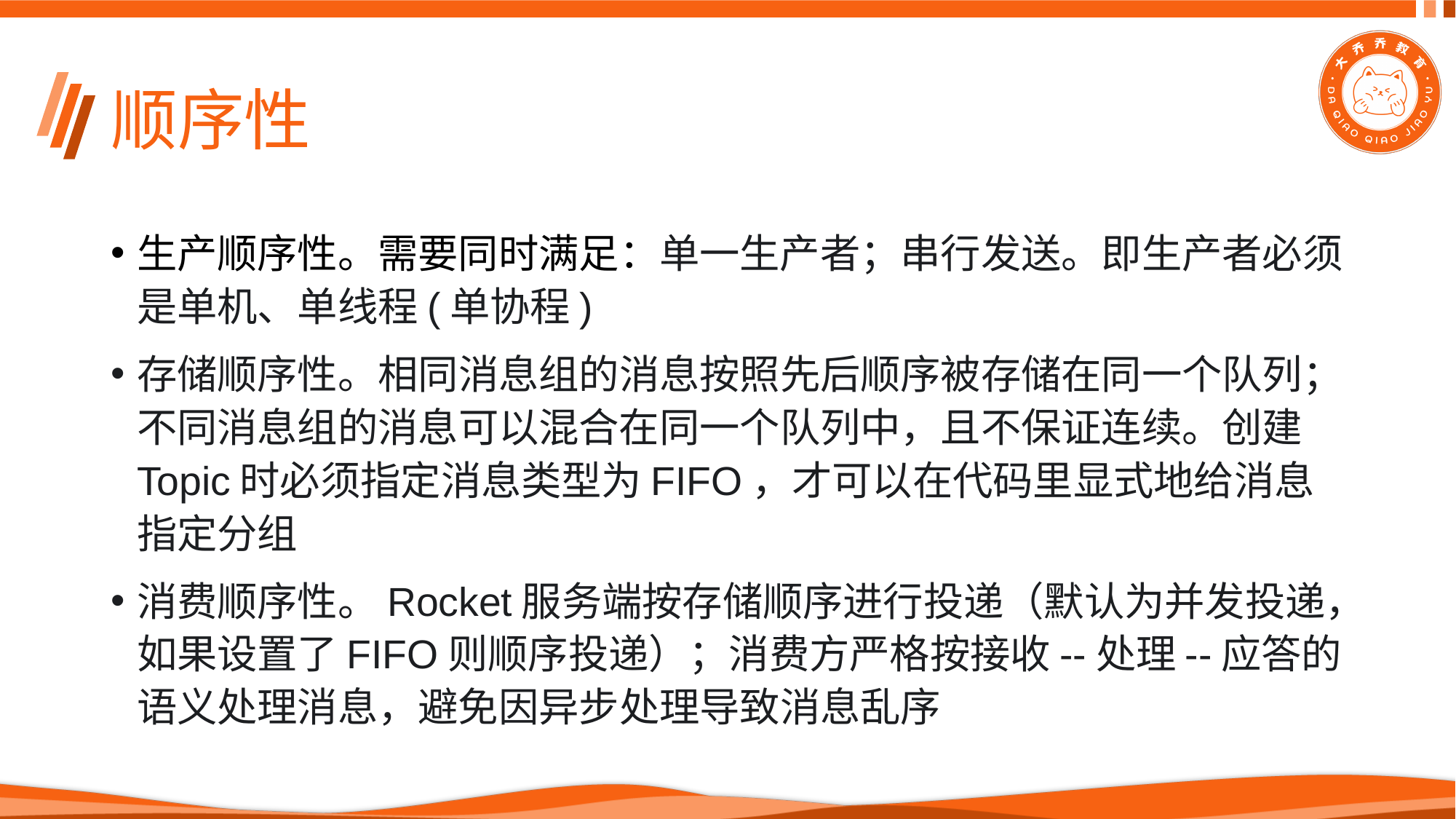

# 顺序性
生产顺序性。需要同时满足：单一生产者；串行发送。即生产者必须是单机、单线程(单协程)
存储顺序性。相同消息组的消息按照先后顺序被存储在同一个队列；不同消息组的消息可以混合在同一个队列中，且不保证连续。创建Topic时必须指定消息类型为FIFO，才可以在代码里显式地给消息指定分组
消费顺序性。Rocket服务端按存储顺序进行投递（默认为并发投递，如果设置了FIFO则顺序投递）；消费方严格按接收--处理--应答的语义处理消息，避免因异步处理导致消息乱序